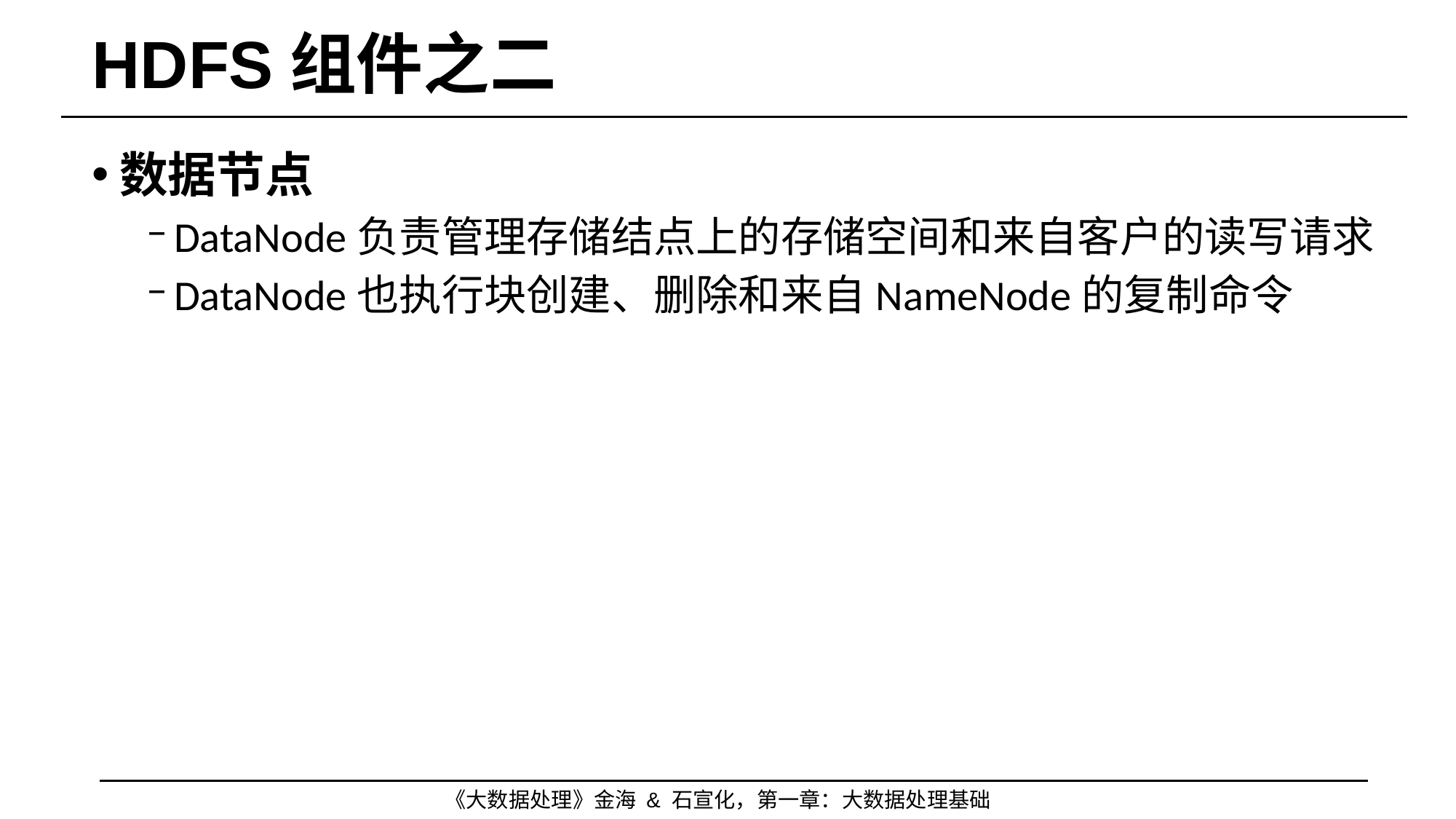

# HDFS组件之二
数据节点
DataNode负责管理存储结点上的存储空间和来自客户的读写请求
DataNode也执行块创建、删除和来自NameNode的复制命令